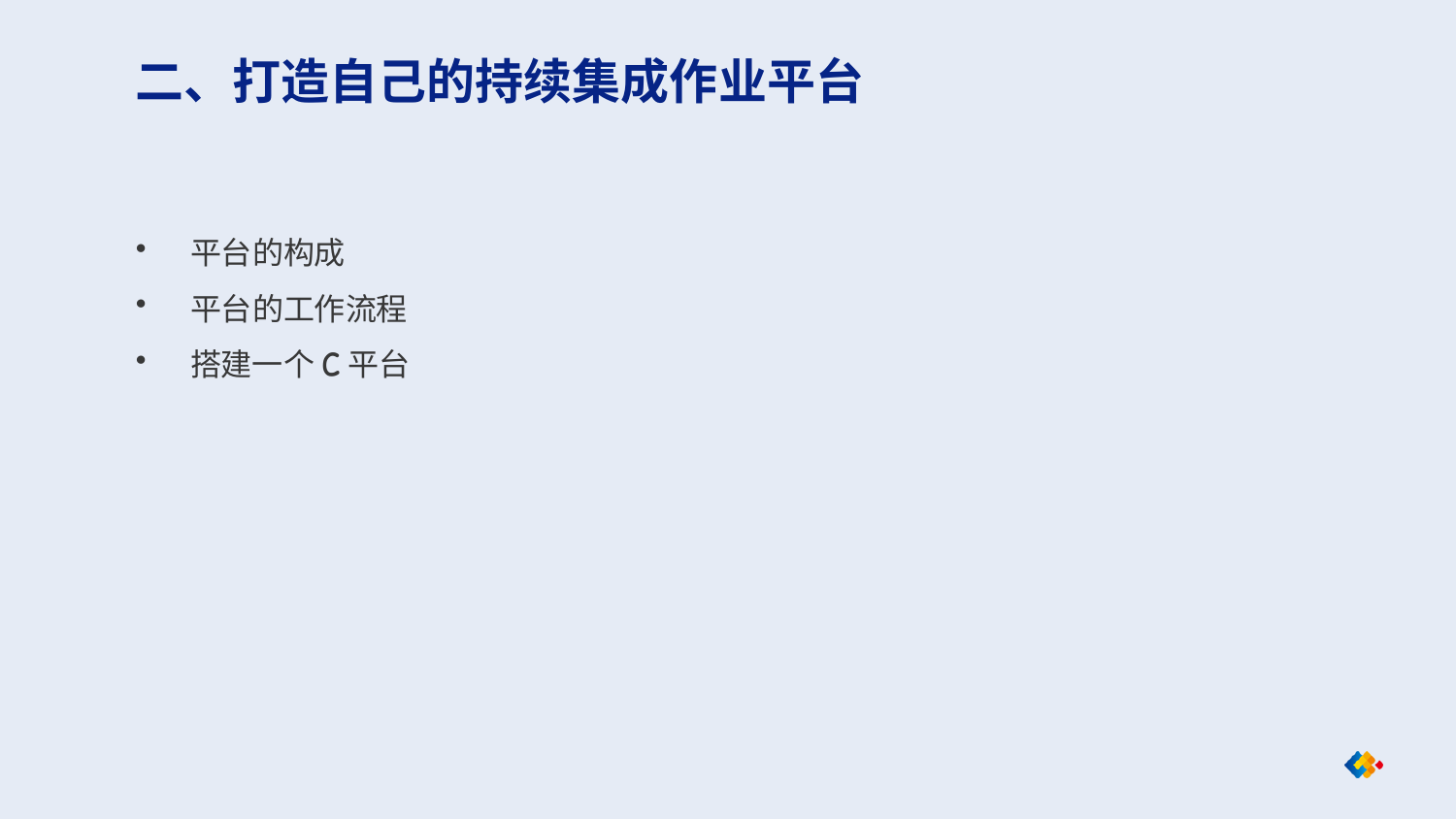

二、打造自己的持续集成作业平台
平台的构成
平台的工作流程
搭建一个C平台